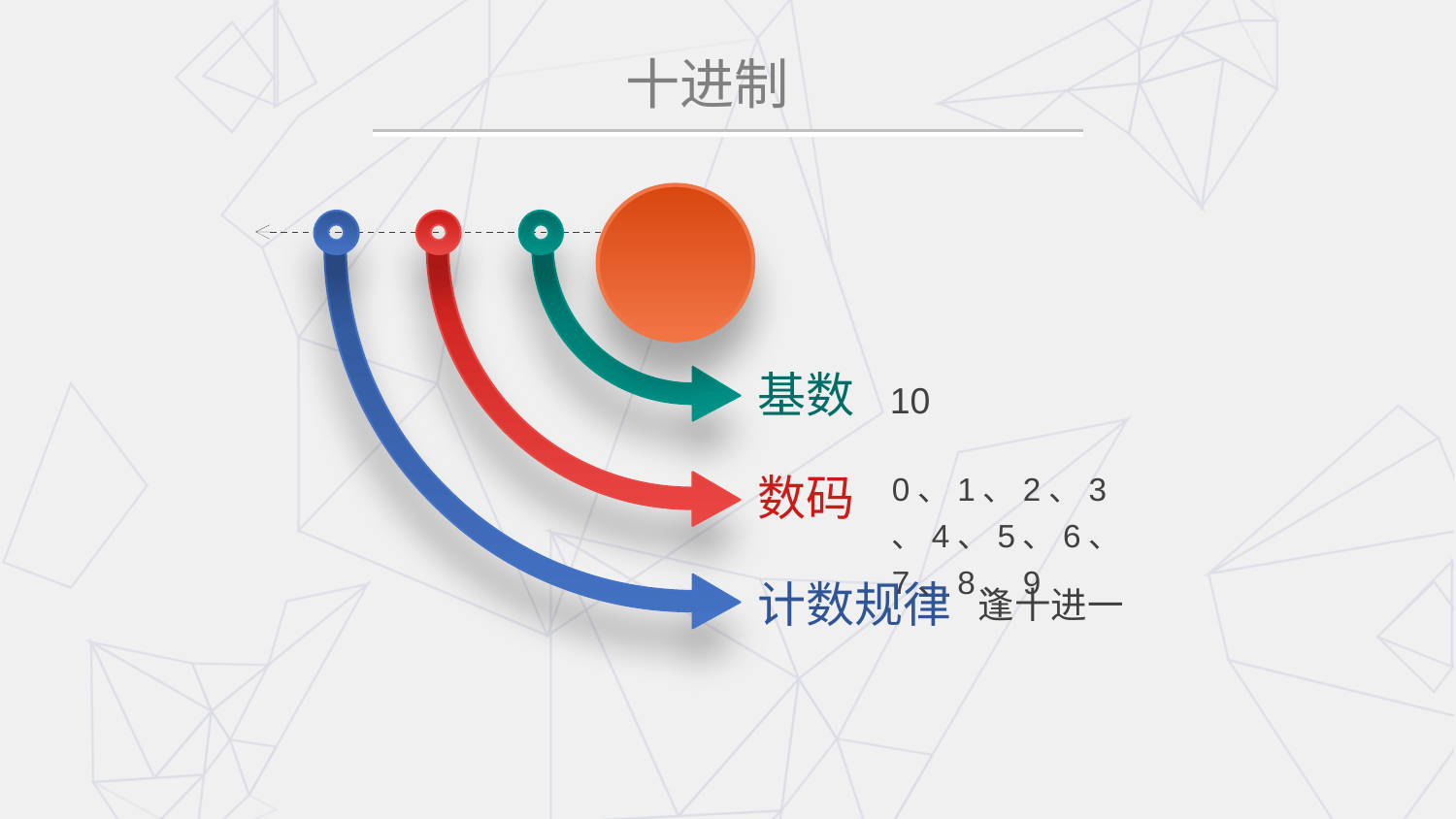

# 十进制

基数
10
0、1、2、3、4、5、6、7、8、9
数码
计数规律
逢十进一